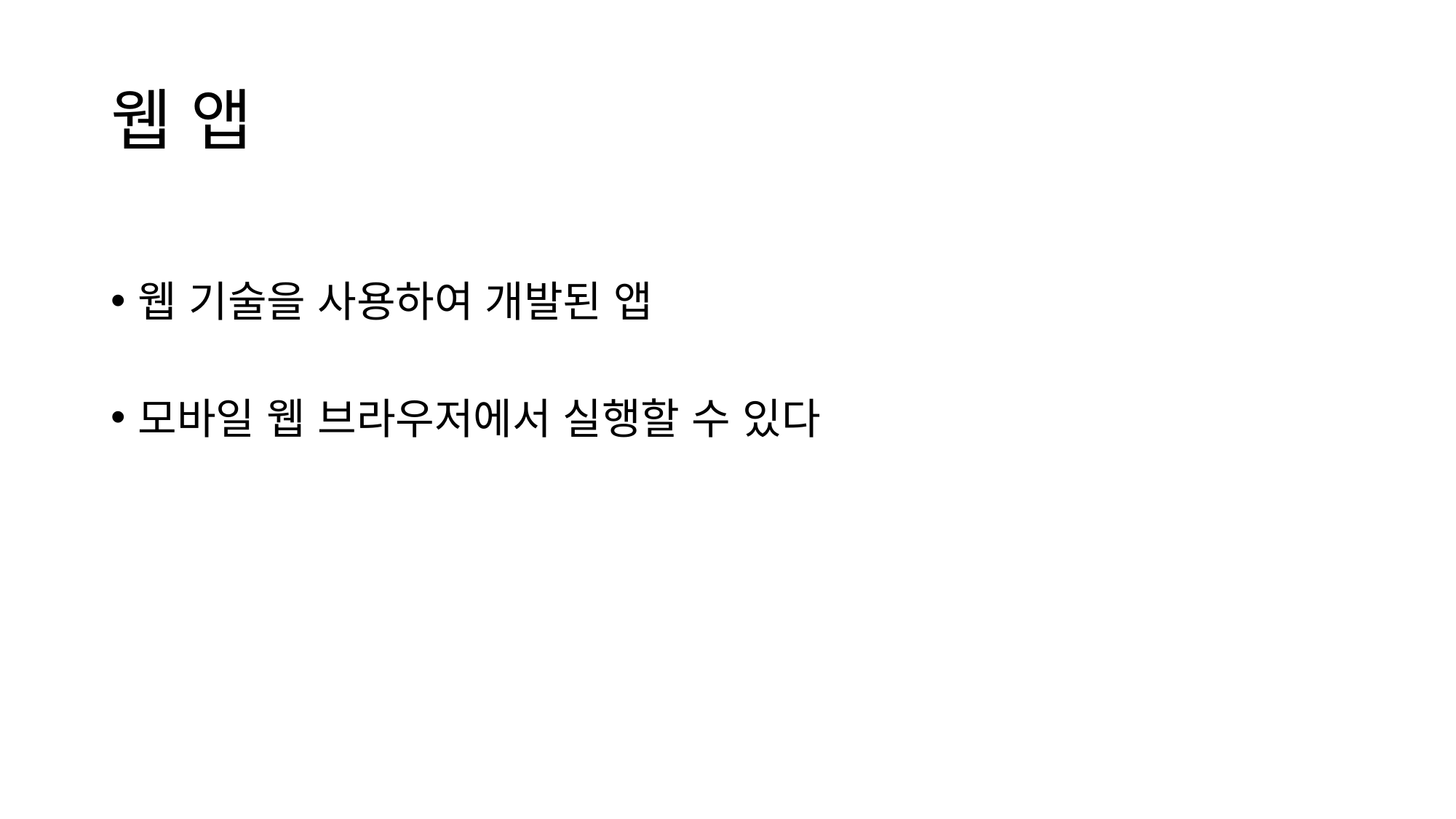

# 웹 앱
웹 기술을 사용하여 개발된 앱
모바일 웹 브라우저에서 실행할 수 있다